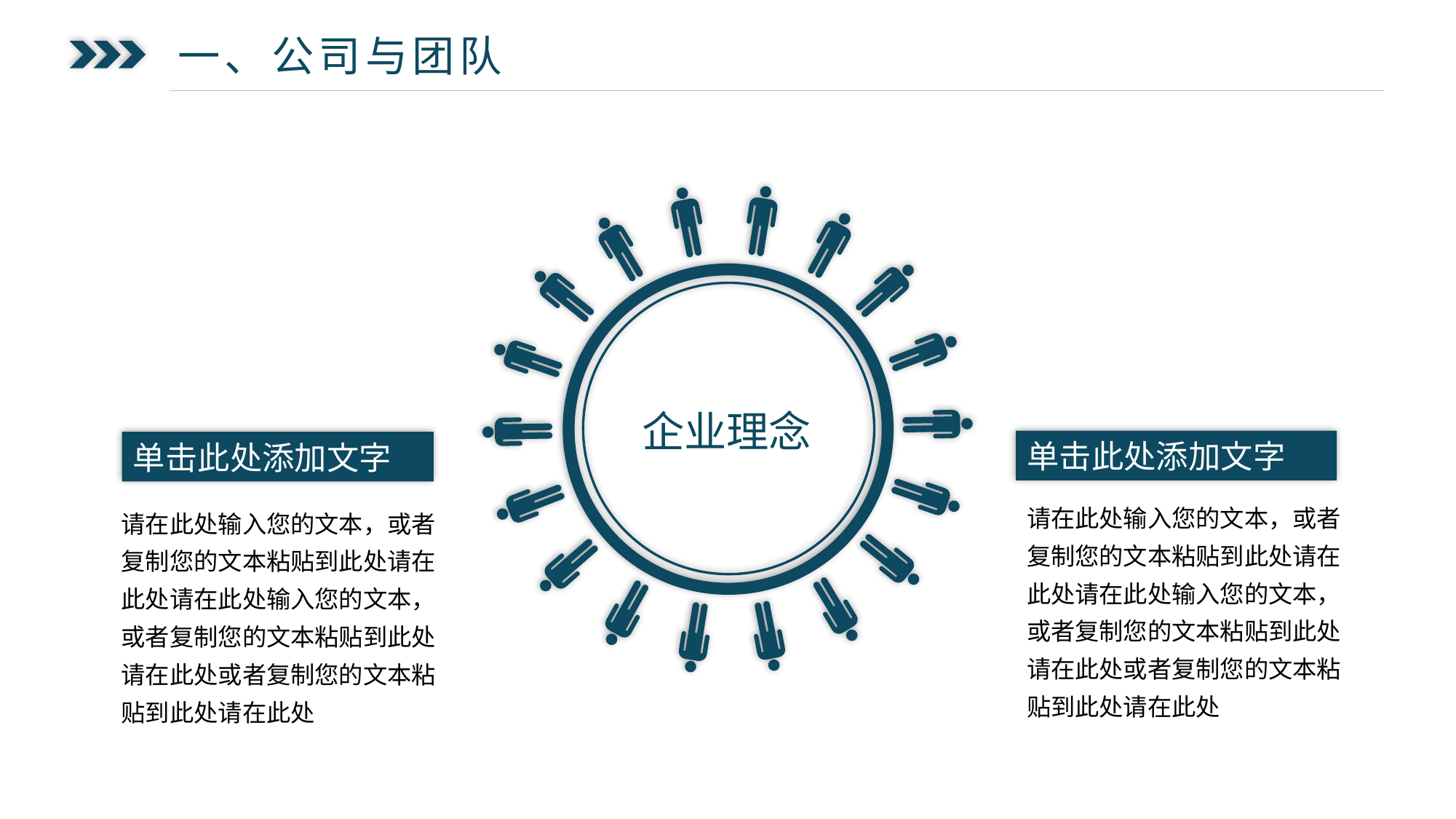

一、公司与团队

企业理念

单击此处添加文字
单击此处添加文字
请在此处输入您的文本，或者复制您的文本粘贴到此处请在此处请在此处输入您的文本，或者复制您的文本粘贴到此处请在此处或者复制您的文本粘贴到此处请在此处
请在此处输入您的文本，或者复制您的文本粘贴到此处请在此处请在此处输入您的文本，或者复制您的文本粘贴到此处请在此处或者复制您的文本粘贴到此处请在此处